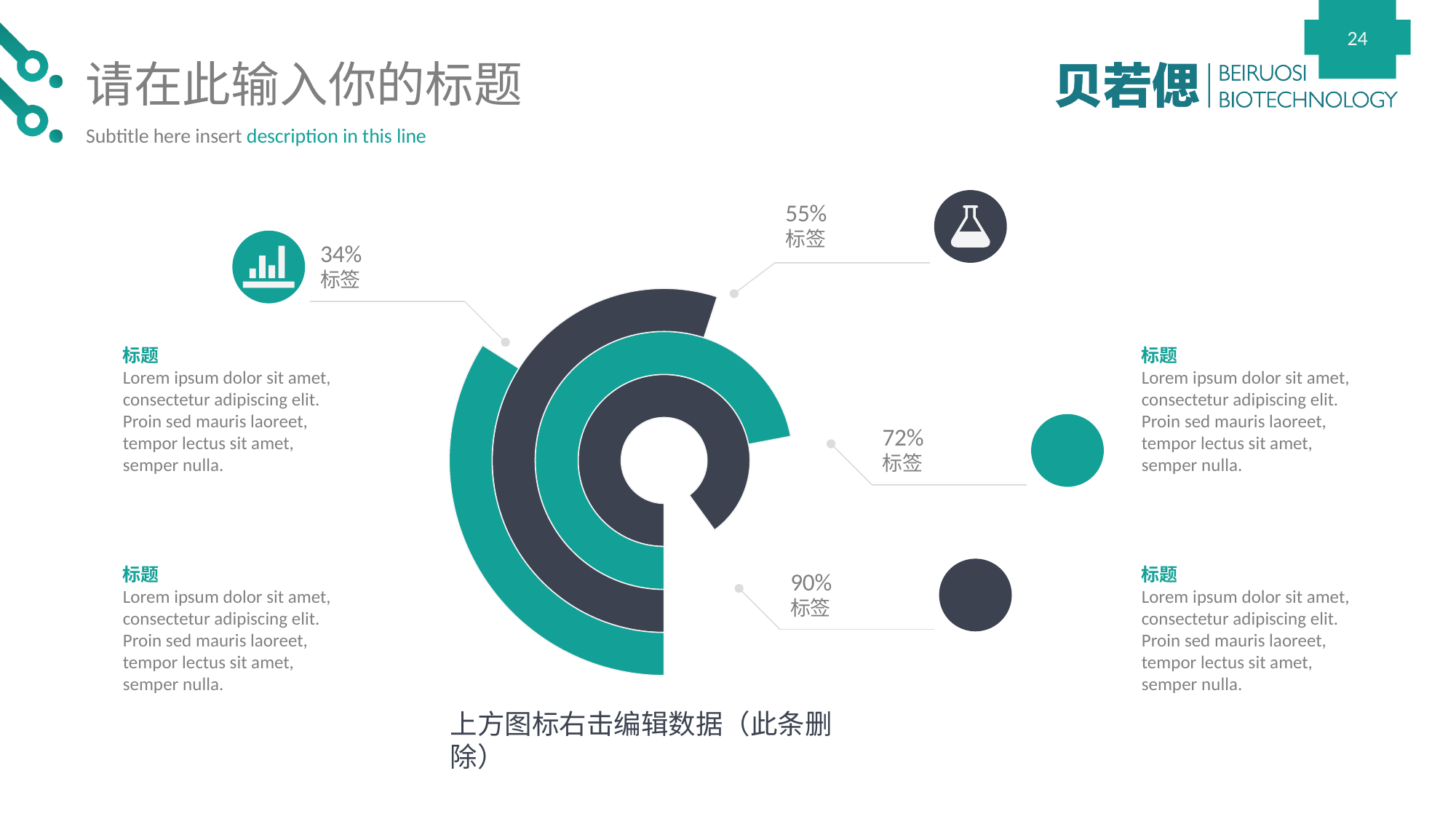

24
请在此输入你的标题
Subtitle here insert description in this line

55%
标签

34%
标签

### Chart

| Category | Sales | Column1 | Column2 | Column3 |
|---|---|---|---|---|
| 1st Qtr | 90.0 | 72.0 | 55.0 | 34.0 |
| 2nd Qtr | 10.0 | 28.0 | 45.0 | 66.0 |
标题
Lorem ipsum dolor sit amet, consectetur adipiscing elit. Proin sed mauris laoreet, tempor lectus sit amet, semper nulla.
标题
Lorem ipsum dolor sit amet, consectetur adipiscing elit. Proin sed mauris laoreet, tempor lectus sit amet, semper nulla.

72%
标签
标题
Lorem ipsum dolor sit amet, consectetur adipiscing elit. Proin sed mauris laoreet, tempor lectus sit amet, semper nulla.
标题
Lorem ipsum dolor sit amet, consectetur adipiscing elit. Proin sed mauris laoreet, tempor lectus sit amet, semper nulla.

90%
标签
上方图标右击编辑数据（此条删除）